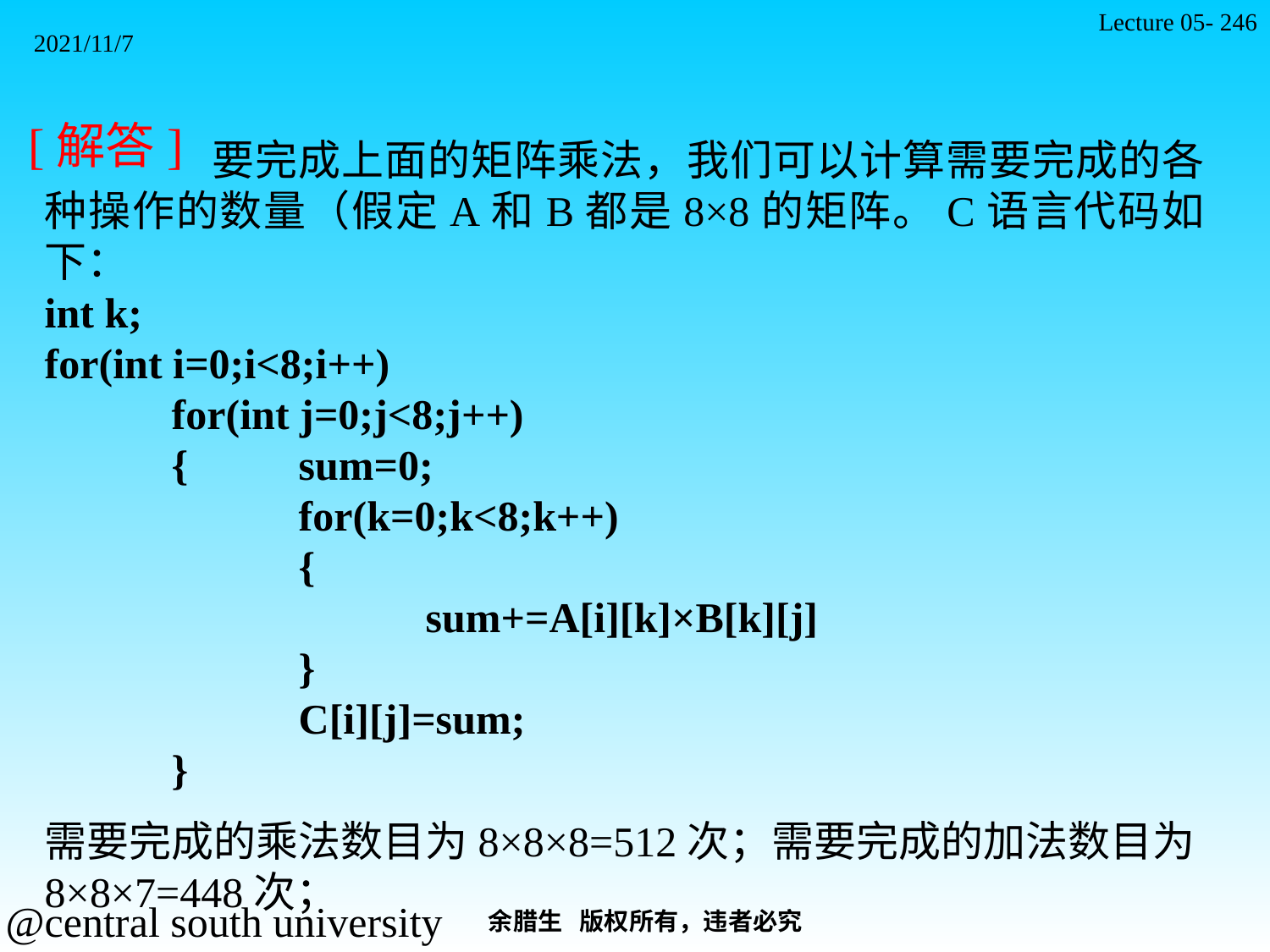

Lecture 05- 246
2021/11/7
[解答]
               要完成上面的矩阵乘法，我们可以计算需要完成的各种操作的数量（假定A和B都是8×8的矩阵。C语言代码如下：
int k;
for(int i=0;i<8;i++)
	for(int j=0;j<8;j++)
	{	sum=0;
		for(k=0;k<8;k++)
		{
			sum+=A[i][k]×B[k][j]
		}
		C[i][j]=sum;
	}
需要完成的乘法数目为8×8×8=512次；需要完成的加法数目为8×8×7=448次；
余腊生   版权所有，违者必究